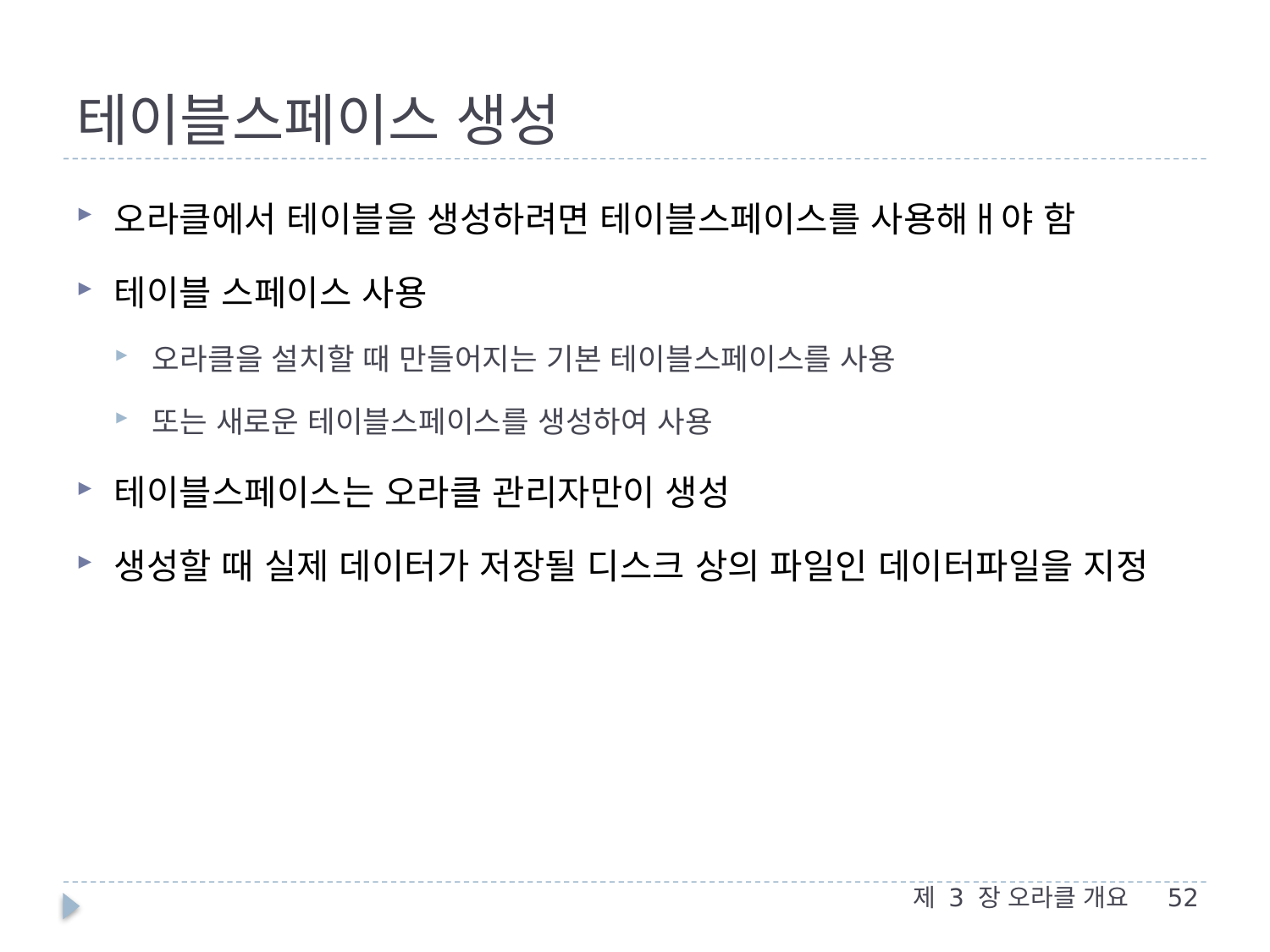

# 테이블스페이스 생성
오라클에서 테이블을 생성하려면 테이블스페이스를 사용해ㅐ야 함
테이블 스페이스 사용
오라클을 설치할 때 만들어지는 기본 테이블스페이스를 사용
또는 새로운 테이블스페이스를 생성하여 사용
테이블스페이스는 오라클 관리자만이 생성
생성할 때 실제 데이터가 저장될 디스크 상의 파일인 데이터파일을 지정

제 3 장 오라클 개요
52